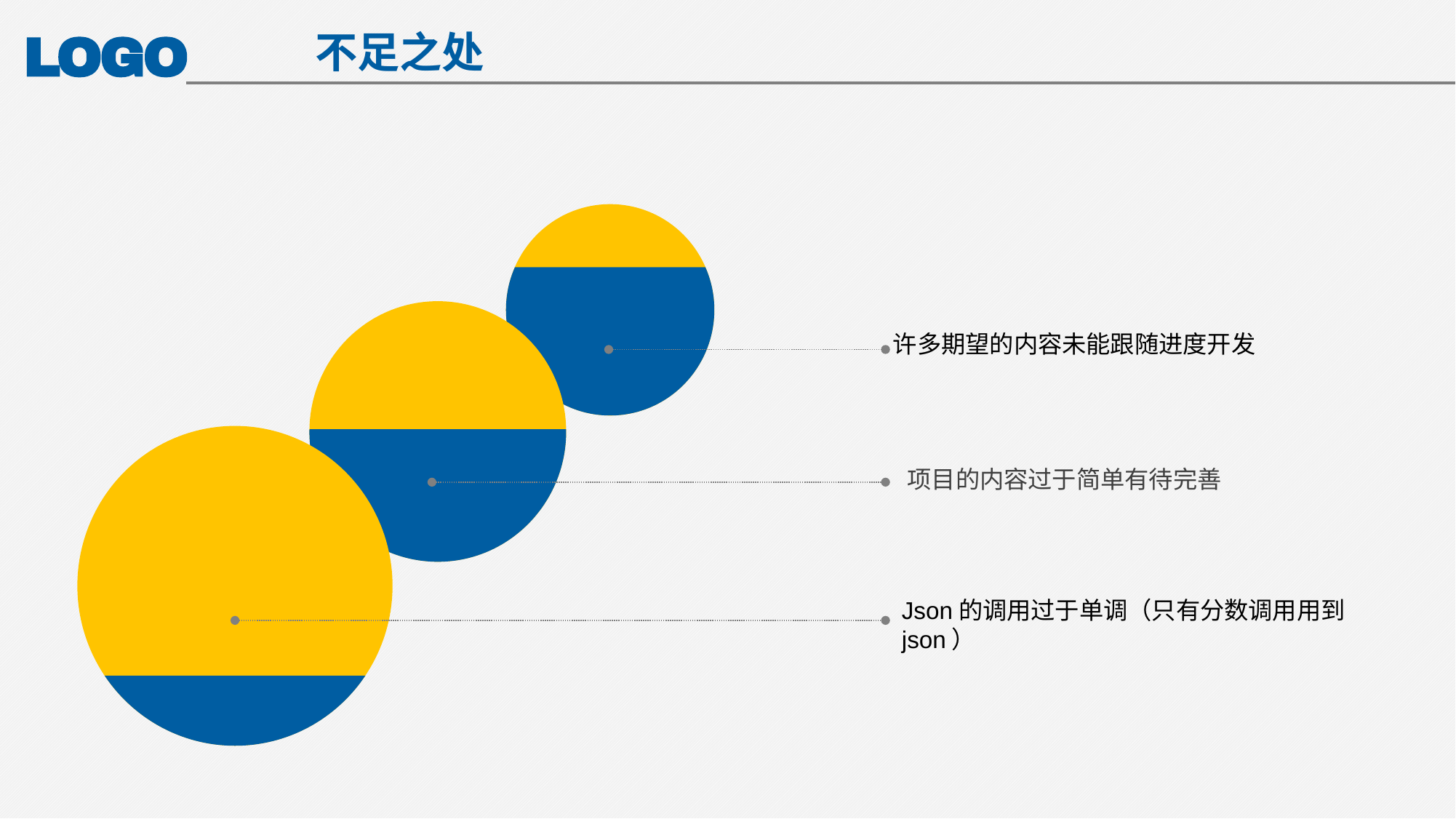

不足之处

许多期望的内容未能跟随进度开发

项目的内容过于简单有待完善
Json的调用过于单调（只有分数调用用到json）